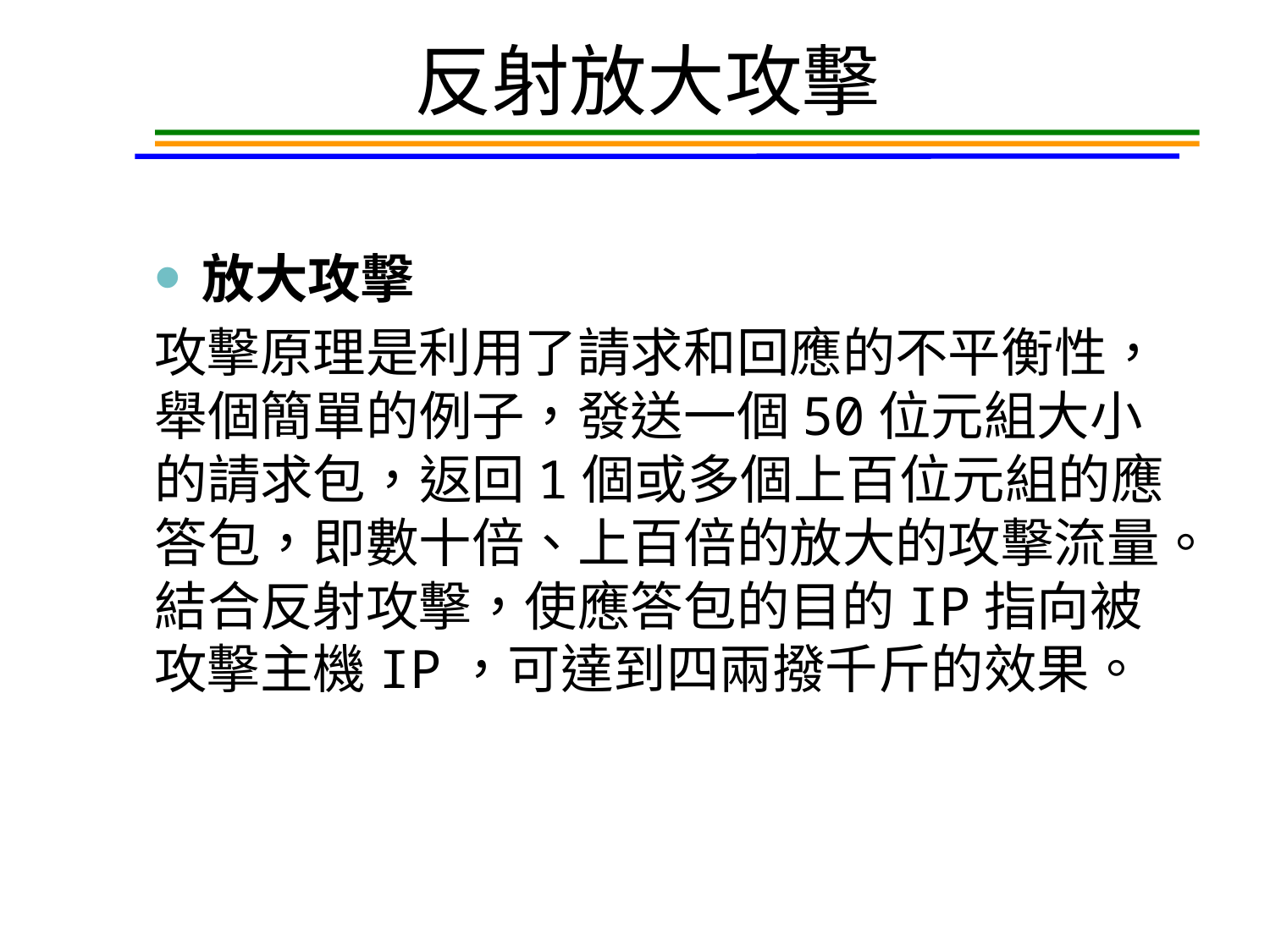

反射放大攻擊
放大攻擊
攻擊原理是利用了請求和回應的不平衡性，舉個簡單的例子，發送一個50位元組大小的請求包，返回1個或多個上百位元組的應答包，即數十倍、上百倍的放大的攻擊流量。結合反射攻擊，使應答包的目的IP指向被攻擊主機IP，可達到四兩撥千斤的效果。